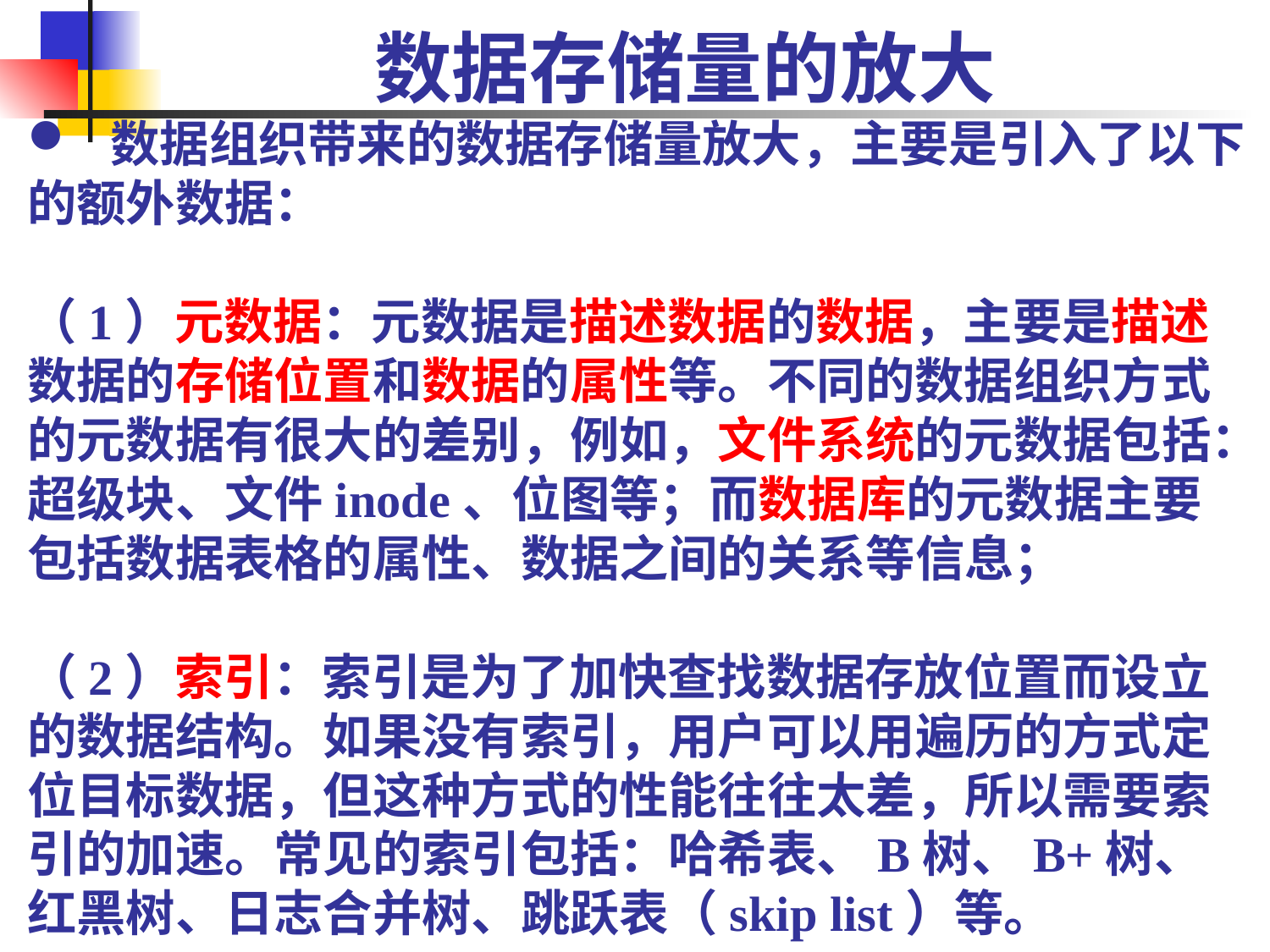

# 数据存储量的放大
  数据组织带来的数据存储量放大，主要是引入了以下的额外数据：

（1）元数据：元数据是描述数据的数据，主要是描述数据的存储位置和数据的属性等。不同的数据组织方式的元数据有很大的差别，例如，文件系统的元数据包括：超级块、文件inode、位图等；而数据库的元数据主要包括数据表格的属性、数据之间的关系等信息；

（2）索引：索引是为了加快查找数据存放位置而设立的数据结构。如果没有索引，用户可以用遍历的方式定位目标数据，但这种方式的性能往往太差，所以需要索引的加速。常见的索引包括：哈希表、B树、B+树、红黑树、日志合并树、跳跃表（skip list）等。